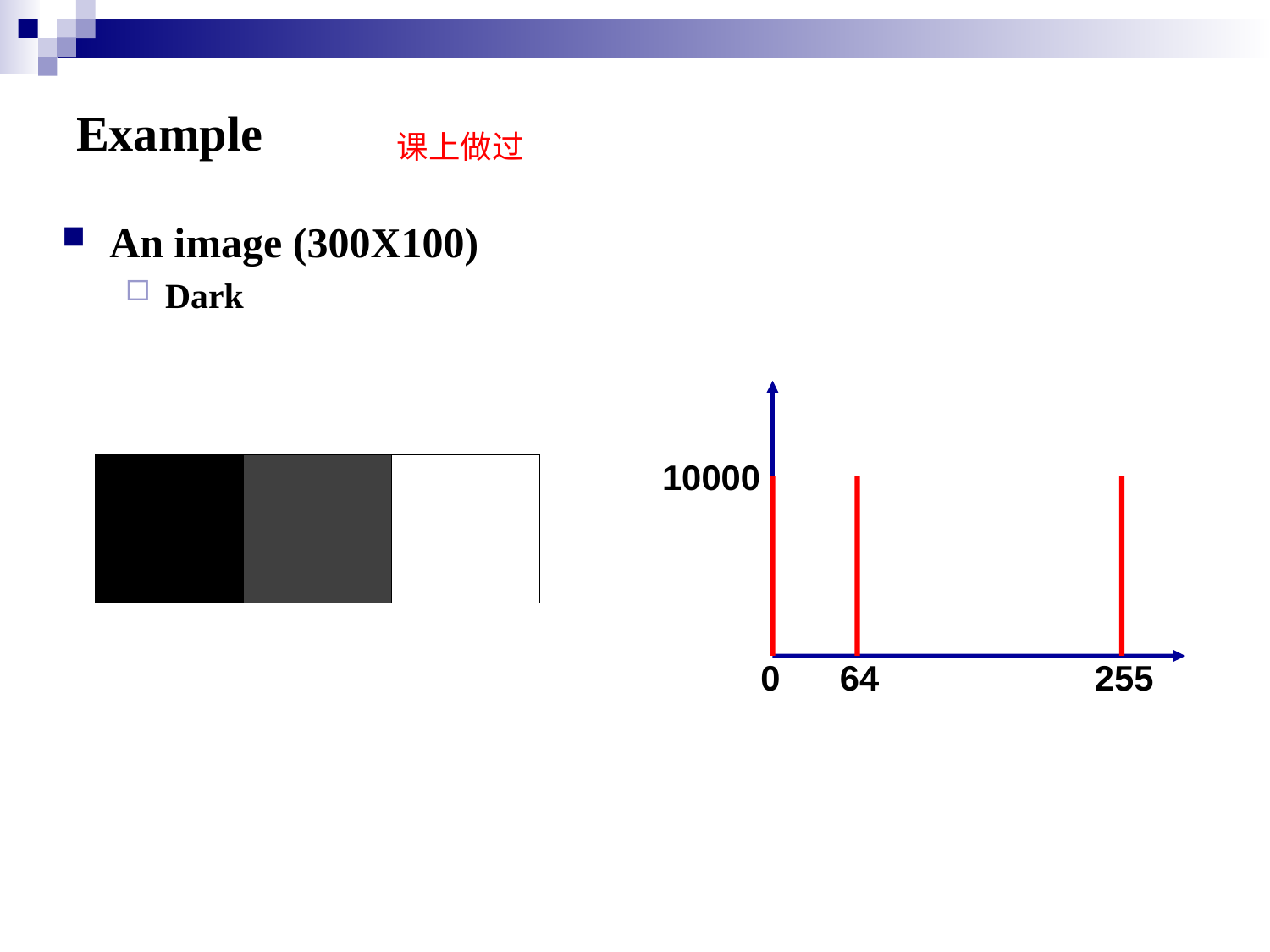

# Example
课上做过
An image (300X100)
Dark

10000

0
64
255